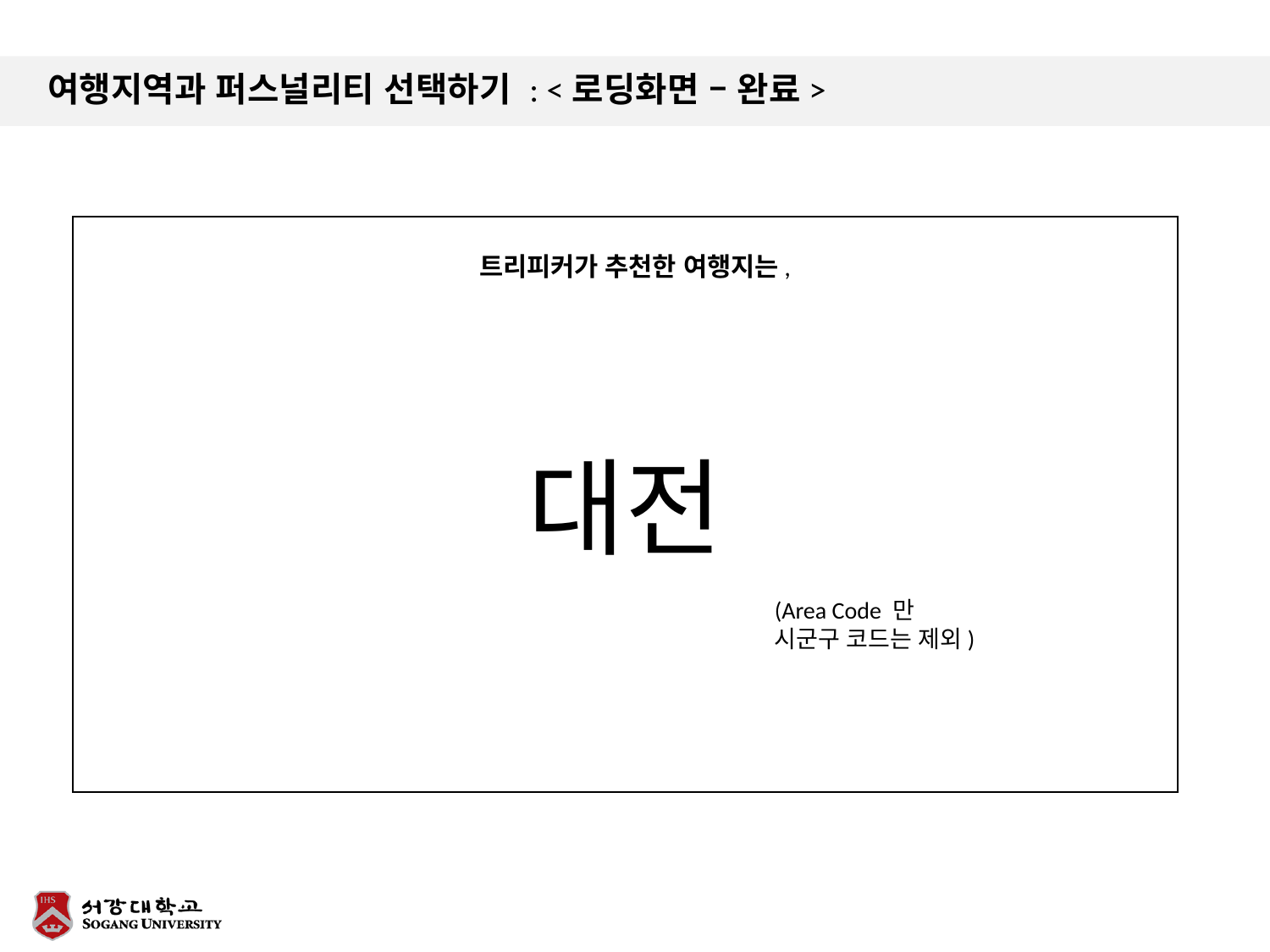

# 여행지역과 퍼스널리티 선택하기 : <로딩화면 – 완료>
대전
트리피커가 추천한 여행지는,
(Area Code 만
시군구 코드는 제외)